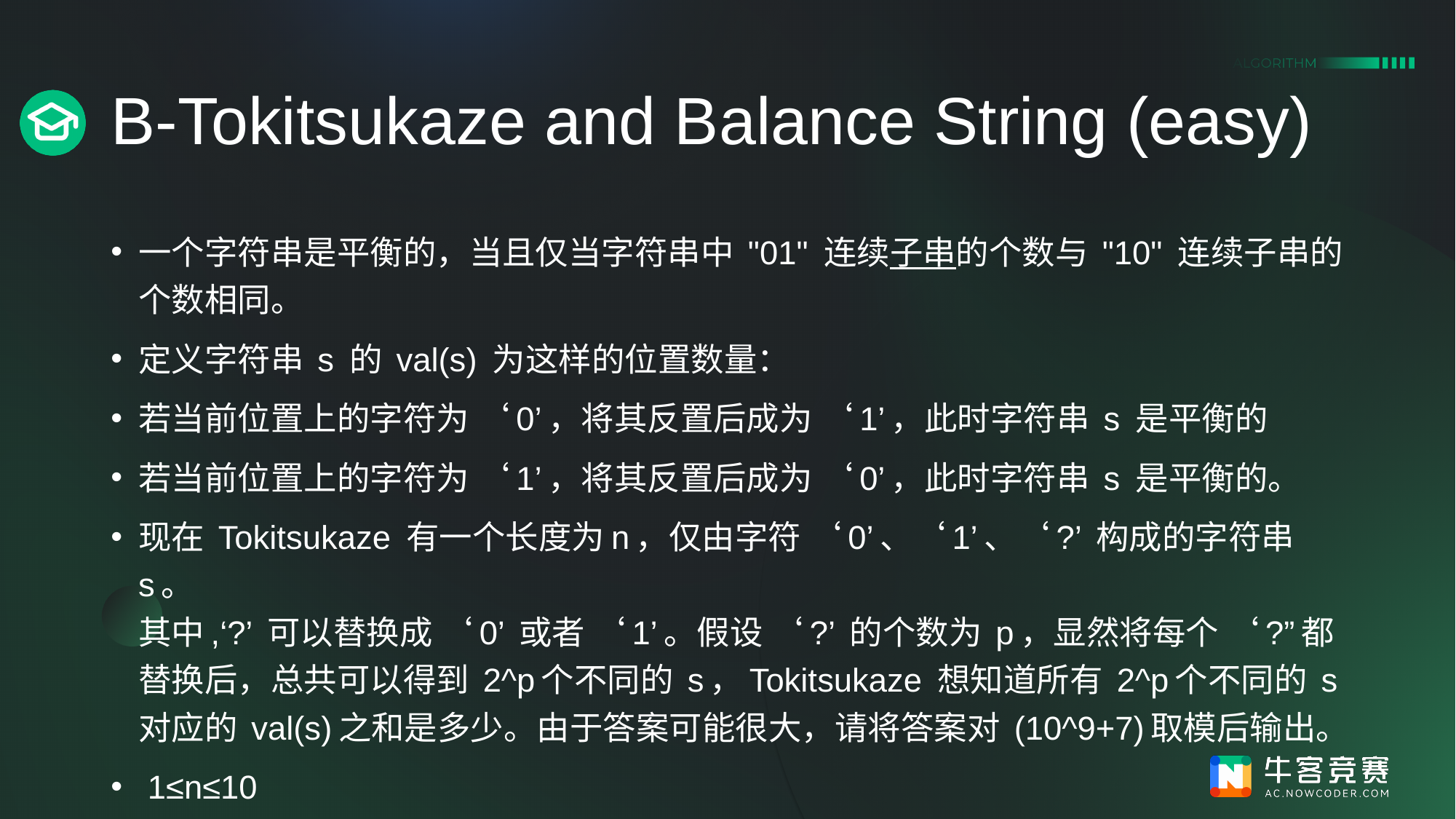

# B-Tokitsukaze and Balance String (easy)
一个字符串是平衡的，当且仅当字符串中 "01" 连续子串的个数与 "10" 连续子串的个数相同。
定义字符串 s 的 val(s) 为这样的位置数量：
若当前位置上的字符为 ‘0’，将其反置后成为 ‘1’，此时字符串 s 是平衡的
若当前位置上的字符为 ‘1’，将其反置后成为 ‘0’，此时字符串 s 是平衡的。
现在 Tokitsukaze 有一个长度为n，仅由字符 ‘0’、‘1’、‘?’ 构成的字符串 s。
其中,‘?’ 可以替换成 ‘0’ 或者 ‘1’。假设 ‘?’ 的个数为 p，显然将每个 ‘?”都替换后，总共可以得到 2^p个不同的 s，Tokitsukaze 想知道所有 2^p个不同的 s 对应的 val(s)之和是多少。由于答案可能很大，请将答案对 (10^9+7)取模后输出。
 1≤n≤10